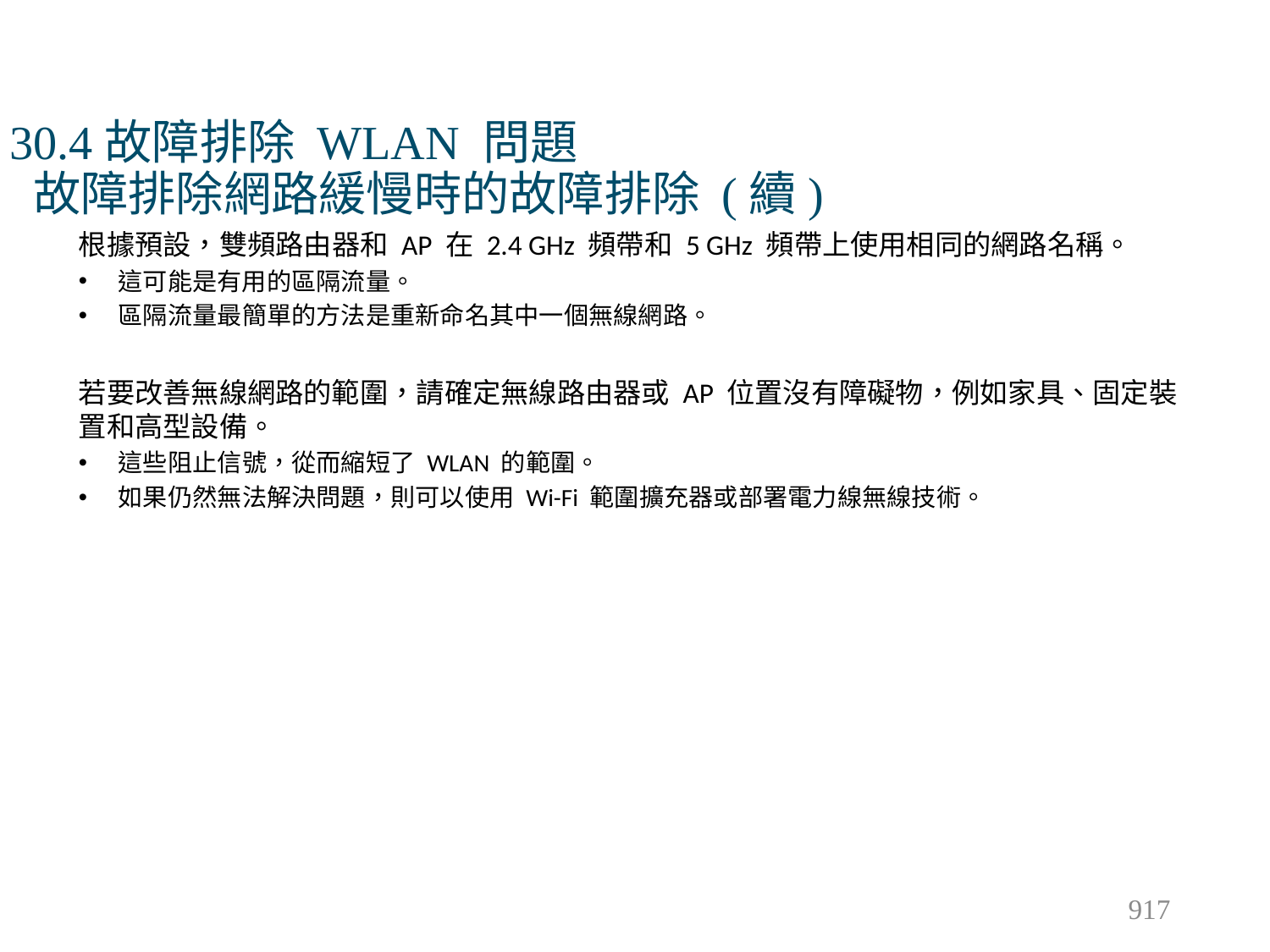

# 30.4故障排除 WLAN 問題 故障排除網路緩慢時的故障排除 (續)
根據預設，雙頻路由器和 AP 在 2.4 GHz 頻帶和 5 GHz 頻帶上使用相同的網路名稱。
這可能是有用的區隔流量。
區隔流量最簡單的方法是重新命名其中一個無線網路。

若要改善無線網路的範圍，請確定無線路由器或 AP 位置沒有障礙物，例如家具、固定裝置和高型設備。
這些阻止信號，從而縮短了 WLAN 的範圍。
如果仍然無法解決問題，則可以使用 Wi-Fi 範圍擴充器或部署電力線無線技術。

917